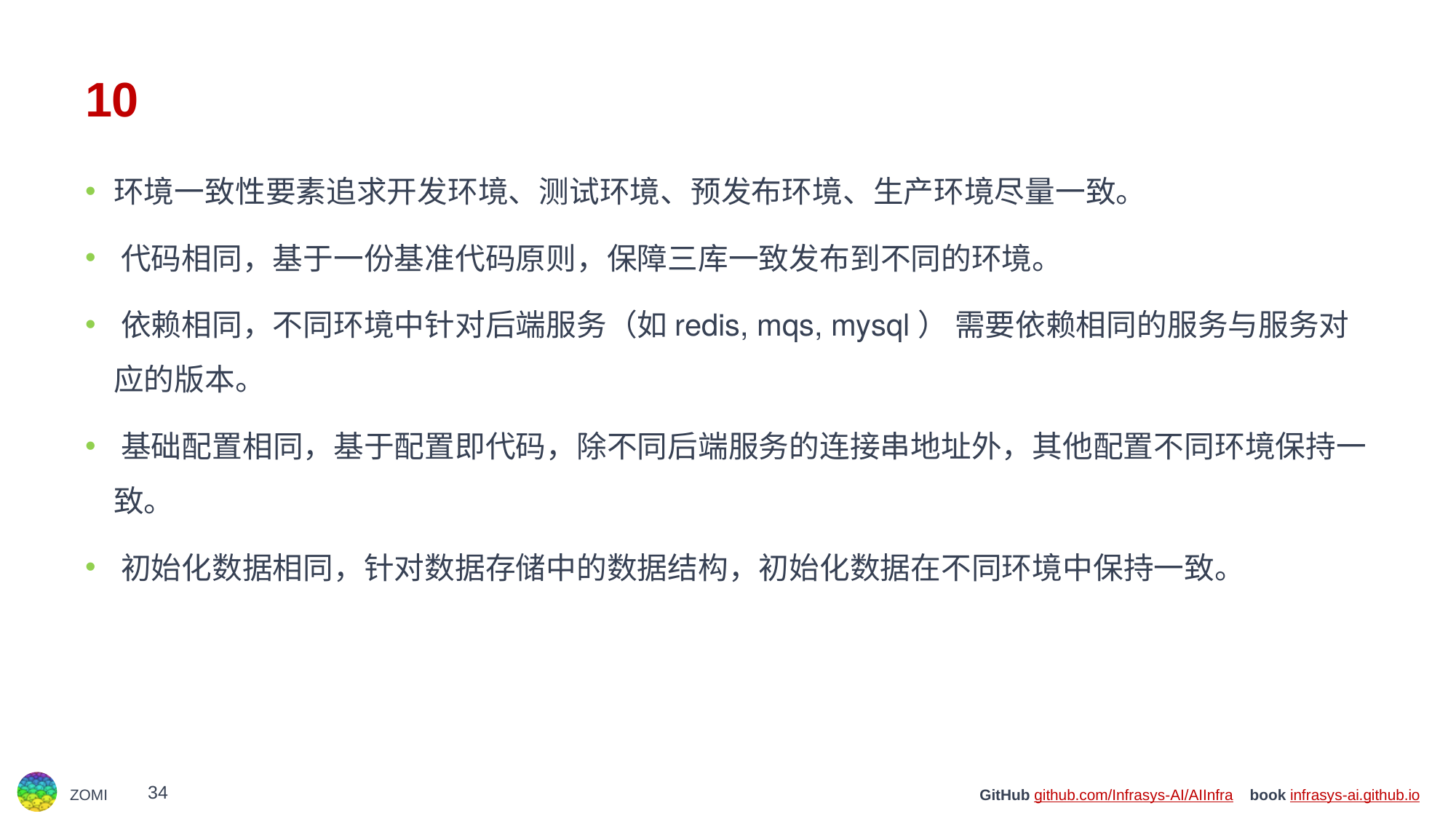

# 10
环境一致性要素追求开发环境、测试环境、预发布环境、生产环境尽量一致。
﻿﻿代码相同，基于一份基准代码原则，保障三库一致发布到不同的环境。
﻿﻿依赖相同，不同环境中针对后端服务（如redis, mqs, mysql） 需要依赖相同的服务与服务对应的版本。
﻿﻿基础配置相同，基于配置即代码，除不同后端服务的连接串地址外，其他配置不同环境保持一致。
﻿﻿初始化数据相同，针对数据存储中的数据结构，初始化数据在不同环境中保持一致。